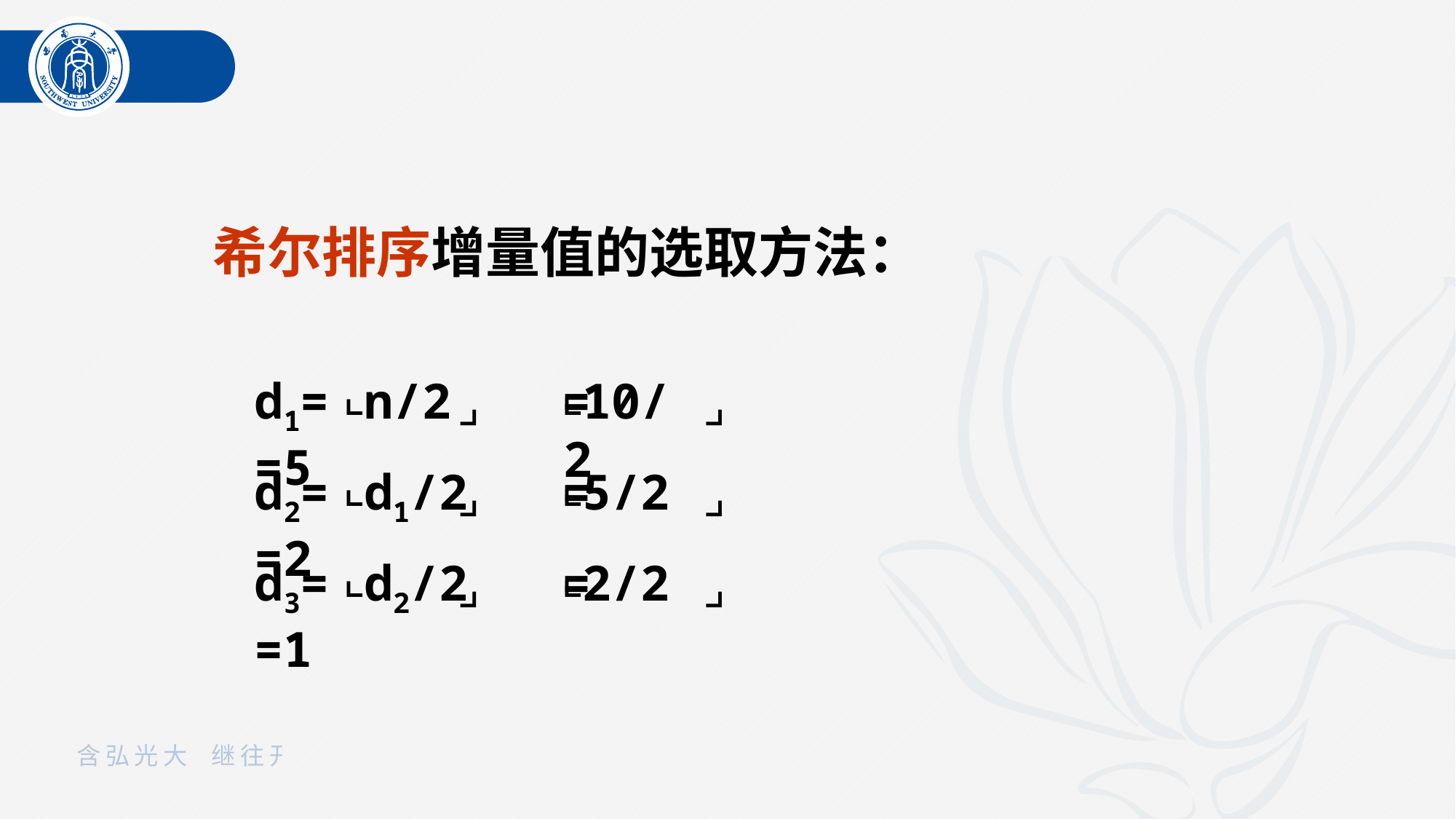

希尔排序增量值的选取方法：
d1=        =         =5
∟n/2
∟10/2
∟
∟
d2=        =         =2
∟d1/2
∟5/2
∟
∟
d3=        =         =1
∟d2/2
∟2/2
∟
∟